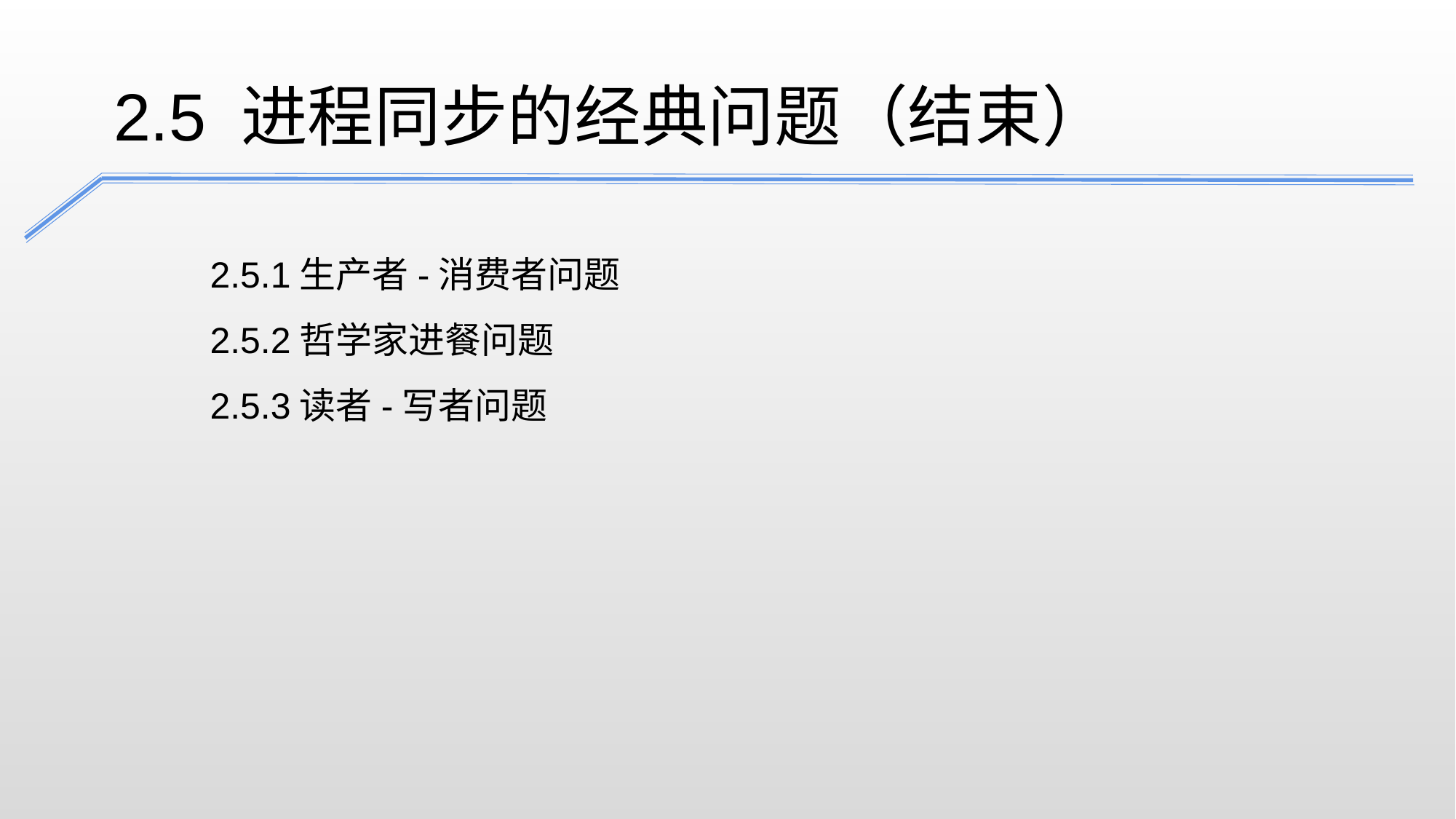

2.5 进程同步的经典问题（结束）
2.5.1生产者-消费者问题
2.5.2哲学家进餐问题
2.5.3读者-写者问题